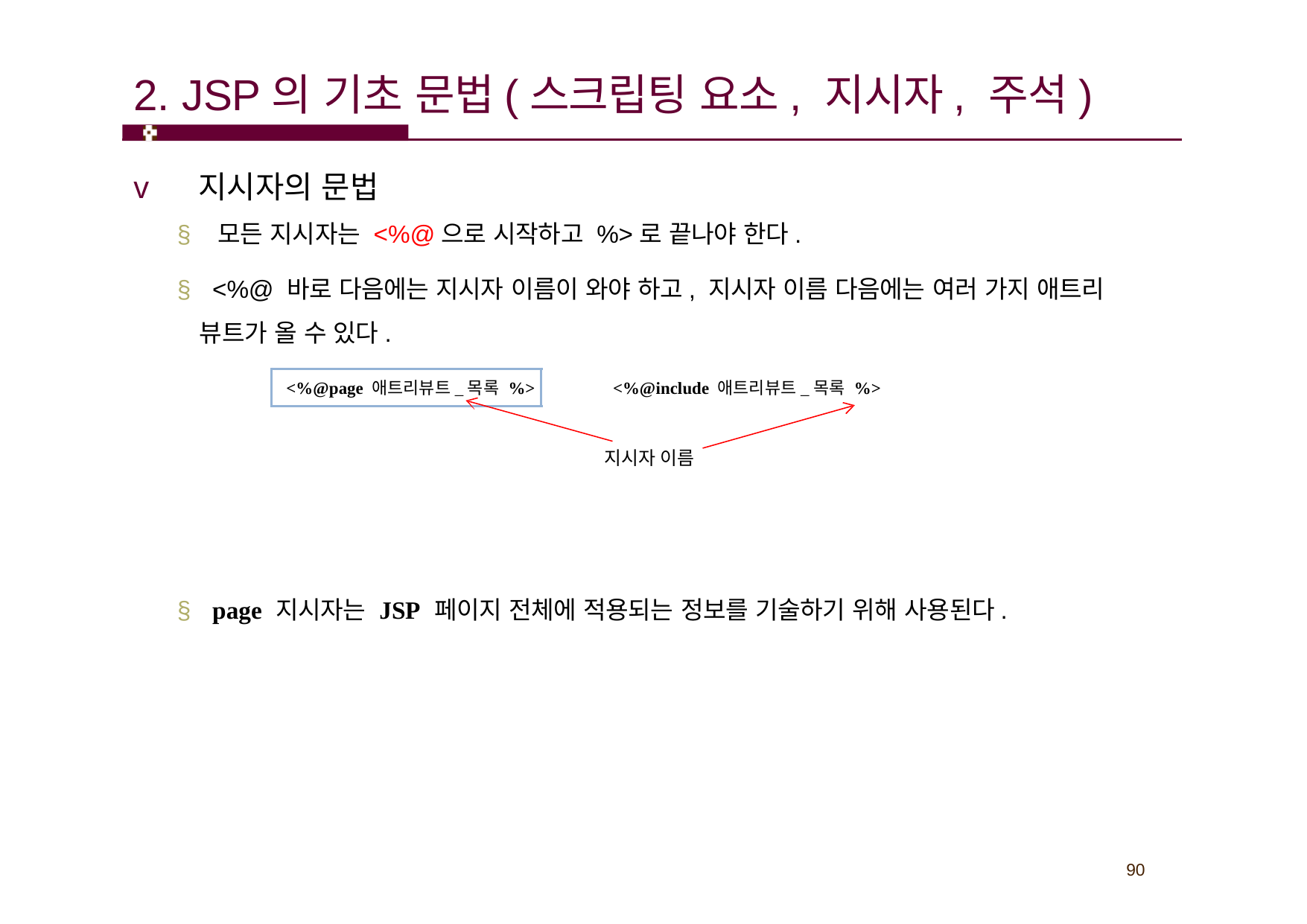

# 2. JSP의 기초 문법(스크립팅 요소, 지시자, 주석)

v  지시자의 문법
§  모든 지시자는 <%@으로 시작하고 %>로 끝나야 한다.
§  <%@ 바로 다음에는 지시자 이름이 와야 하고, 지시자 이름 다음에는 여러 가지 애트리 뷰트가 올 수 있다.

<%@page 애트리뷰트_목록 %>	<%@include 애트리뷰트_목록 %>

지시자 이름

§  page 지시자는 JSP 페이지 전체에 적용되는 정보를 기술하기 위해 사용된다.
90